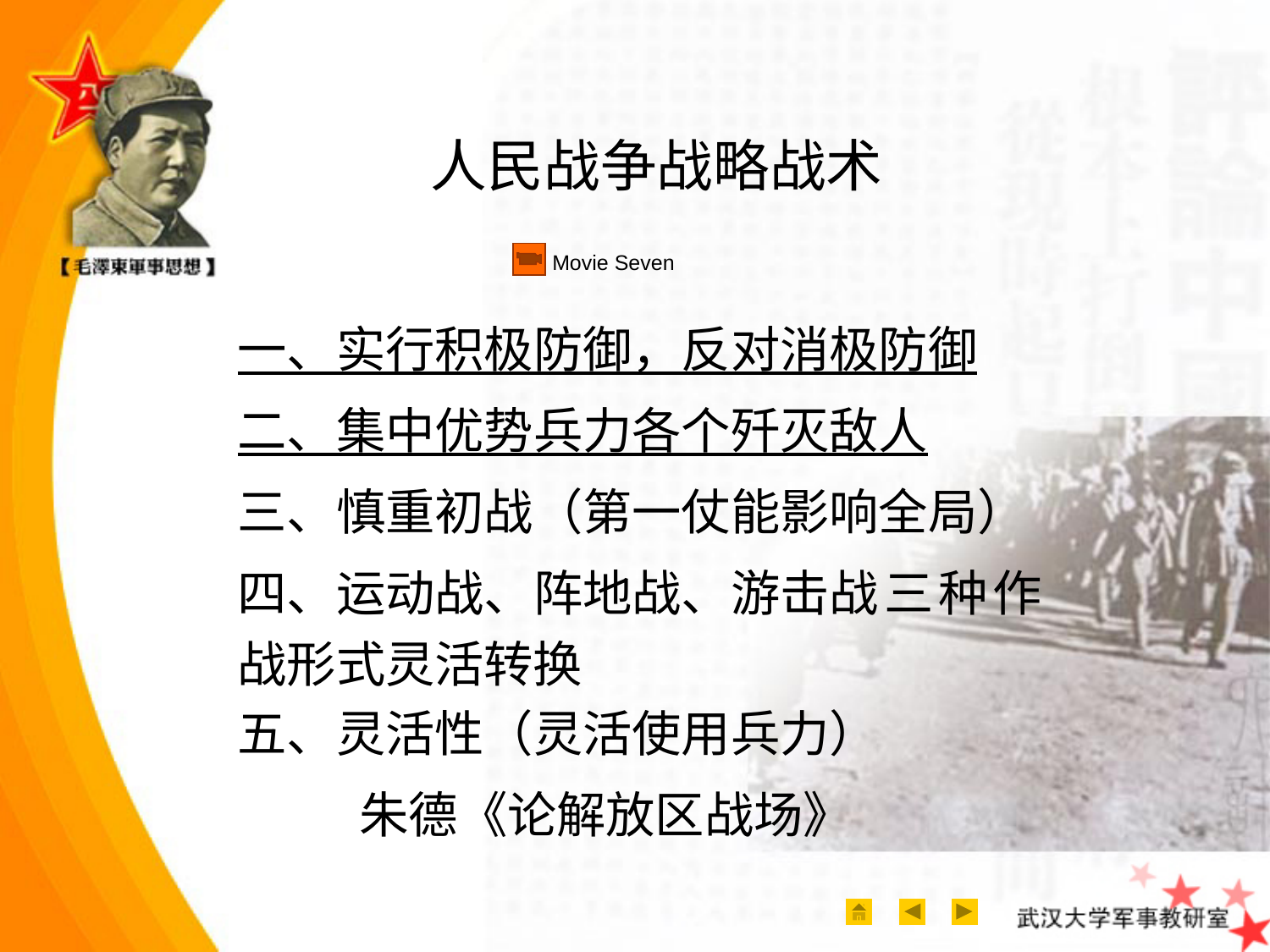

# 人民战争战略战术

Movie Seven
一、实行积极防御，反对消极防御
二、集中优势兵力各个歼灭敌人
三、慎重初战（第一仗能影响全局）
四、运动战、阵地战、游击战三种作战形式灵活转换
五、灵活性（灵活使用兵力）
          朱德《论解放区战场》